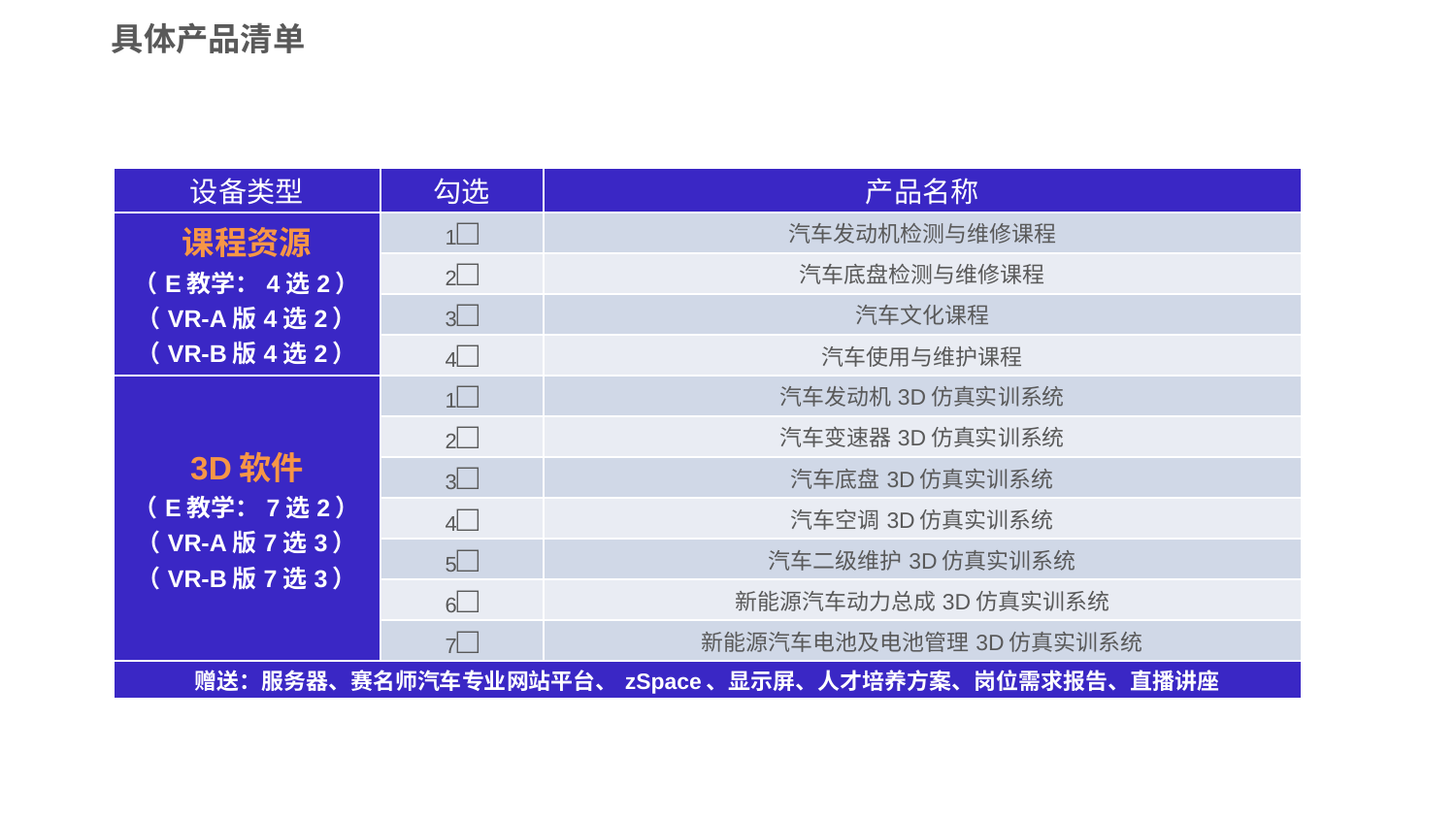

具体产品清单
| 设备类型 | 勾选 | 产品名称 |
| --- | --- | --- |
| 课程资源 （E教学：4选2） （VR-A版4选2） （VR-B版4选2） | 1□ | 汽车发动机检测与维修课程 |
|  | 2□ | 汽车底盘检测与维修课程 |
|  | 3□ | 汽车文化课程 |
|  | 4□ | 汽车使用与维护课程 |
| 3D软件 （E教学：7选2） （VR-A版7选3） （VR-B版7选3） | 1□ | 汽车发动机3D仿真实训系统 |
|  | 2□ | 汽车变速器3D仿真实训系统 |
|  | 3□ | 汽车底盘3D仿真实训系统 |
|  | 4□ | 汽车空调3D仿真实训系统 |
|  | 5□ | 汽车二级维护3D仿真实训系统 |
|  | 6□ | 新能源汽车动力总成3D仿真实训系统 |
|  | 7□ | 新能源汽车电池及电池管理3D仿真实训系统 |
| 赠送：服务器、赛名师汽车专业网站平台、zSpace、显示屏、人才培养方案、岗位需求报告、直播讲座 |  |  |